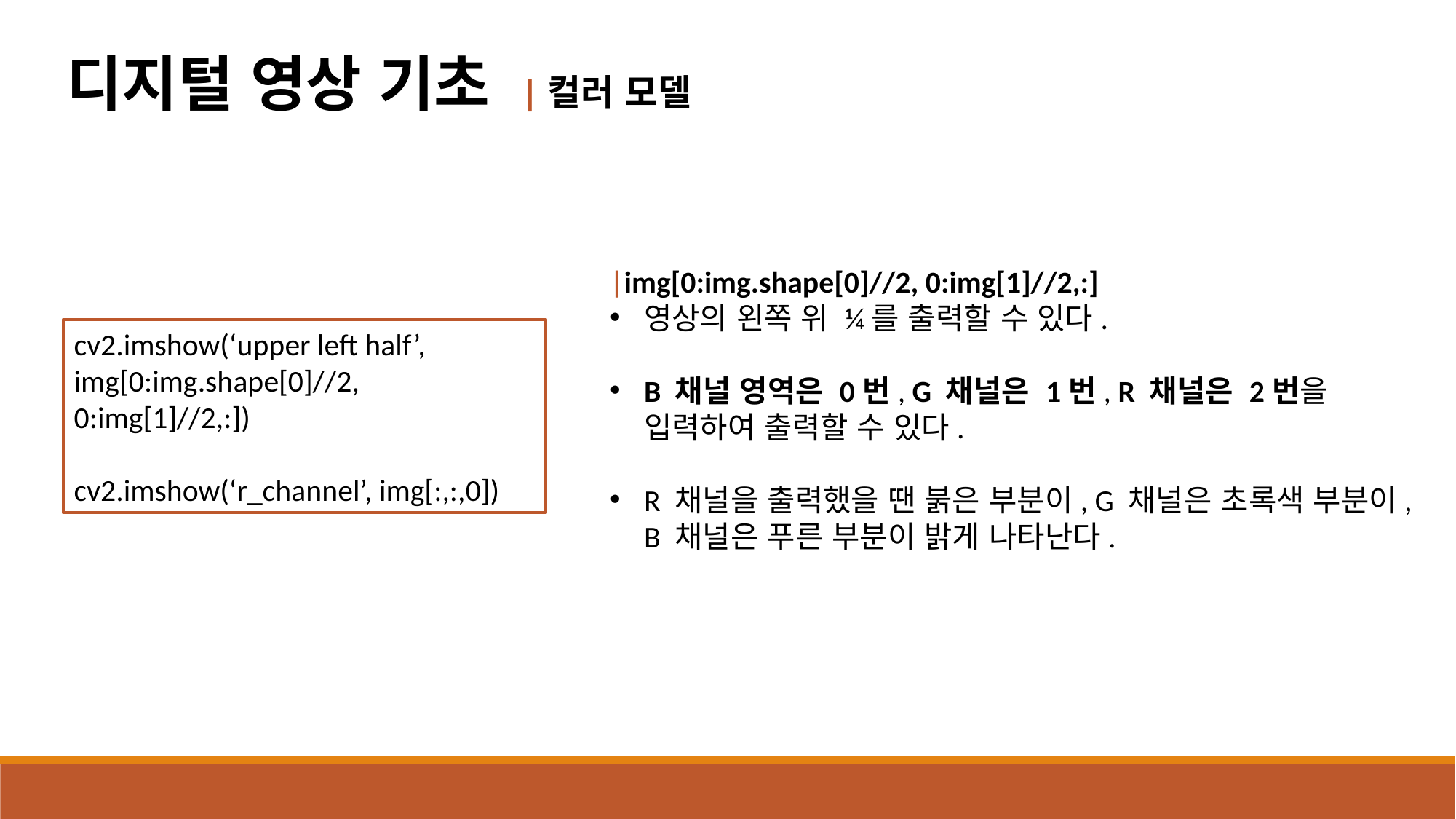

디지털 영상 기초 |컬러 모델
|img[0:img.shape[0]//2, 0:img[1]//2,:]
영상의 왼쪽 위 ¼를 출력할 수 있다.

B 채널 영역은 0번, G 채널은 1번, R 채널은 2번을 입력하여 출력할 수 있다.

R 채널을 출력했을 땐 붉은 부분이, G 채널은 초록색 부분이, B 채널은 푸른 부분이 밝게 나타난다.
cv2.imshow(‘upper left half’, img[0:img.shape[0]//2, 0:img[1]//2,:])

cv2.imshow(‘r_channel’, img[:,:,0])